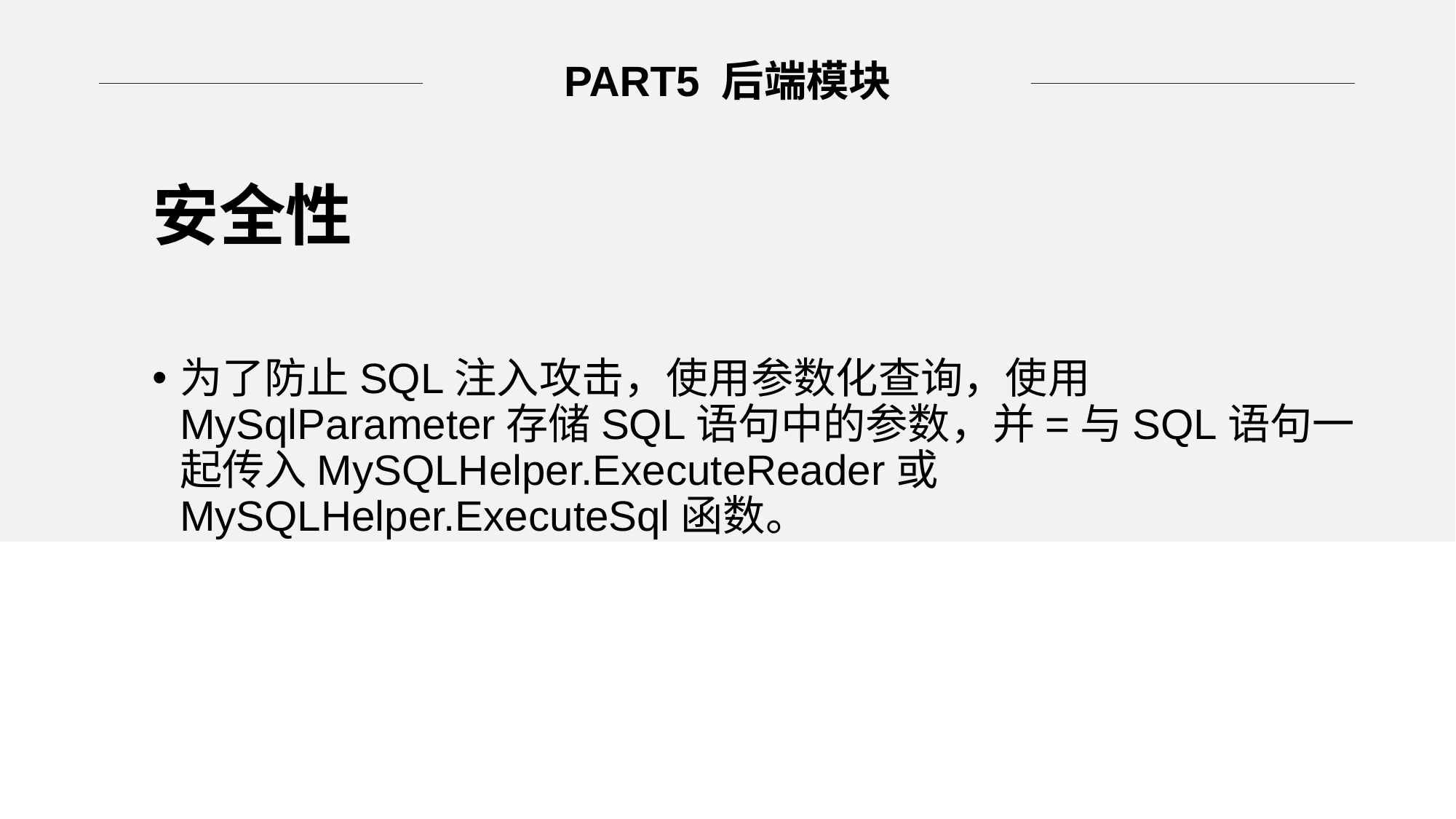

PART5 后端模块
安全性
为了防止SQL注入攻击，使用参数化查询，使用MySqlParameter存储SQL语句中的参数，并=与SQL语句一起传入MySQLHelper.ExecuteReader或MySQLHelper.ExecuteSql函数。